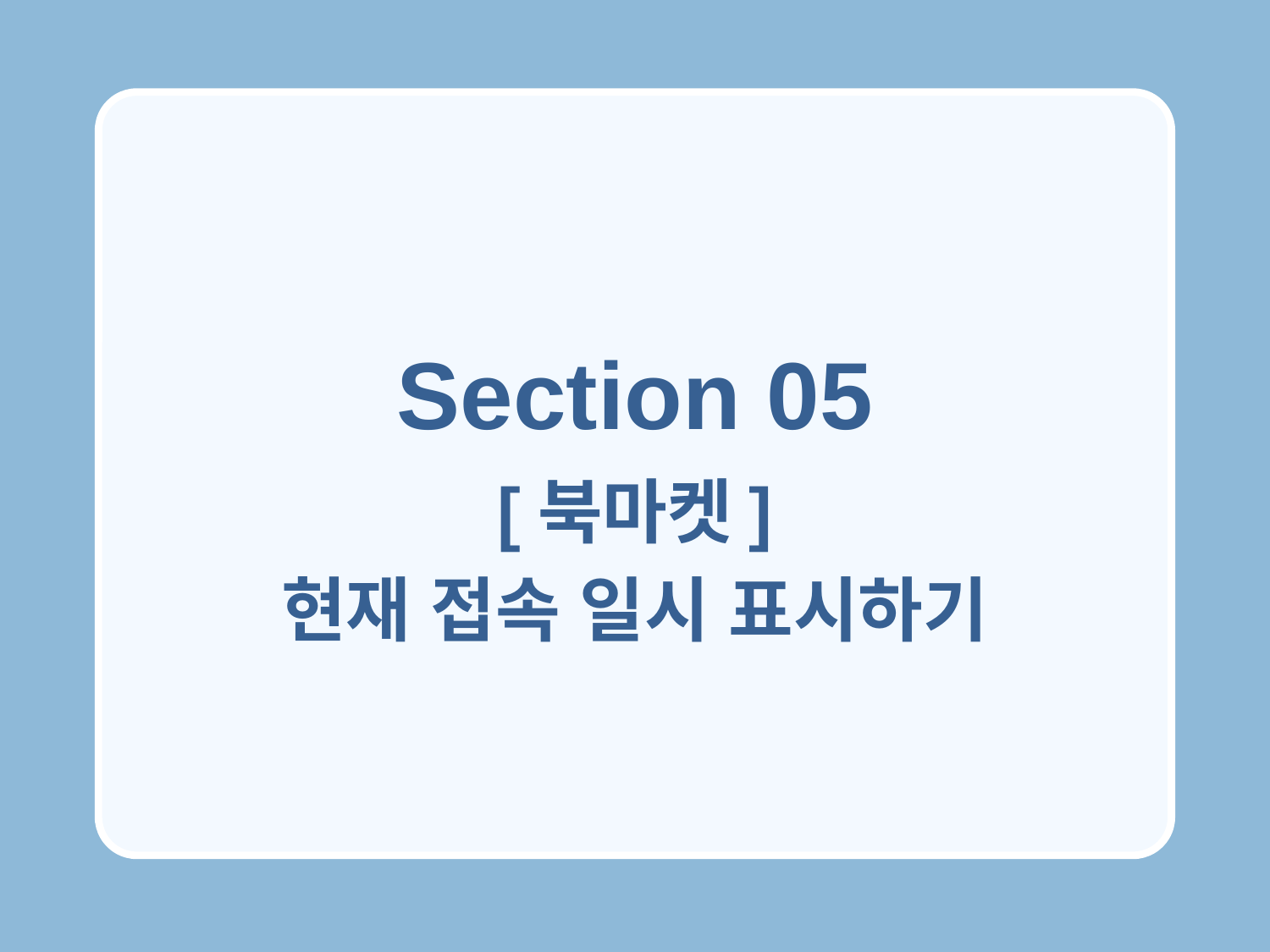

Section 05
[북마켓]
현재 접속 일시 표시하기